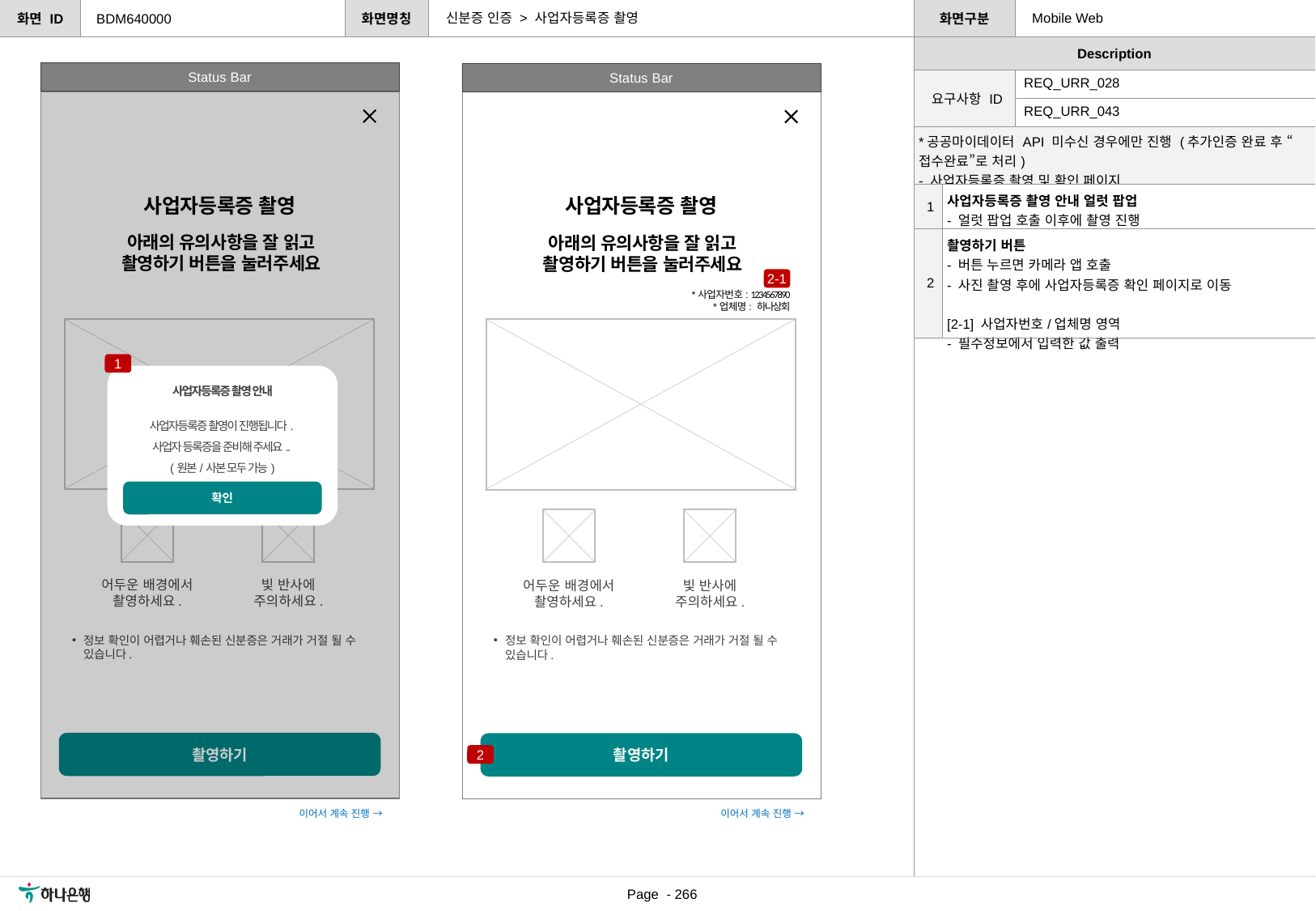

신분증 인증 > 사업자등록증 촬영
Mobile Web
BDM640000
Status Bar

Status Bar

| 요구사항 ID | REQ\_URR\_028 |
| --- | --- |
|  | REQ\_URR\_043 |

| \*공공마이데이터 API 미수신 경우에만 진행 (추가인증 완료 후 “접수완료”로 처리) - 사업자등록증 촬영 및 확인 페이지 |  |
| --- | --- |
| 1 | 사업자등록증 촬영 안내 얼럿 팝업 - 얼럿 팝업 호출 이후에 촬영 진행 |
| 2 | 촬영하기 버튼 - 버튼 누르면 카메라 앱 호출 - 사진 촬영 후에 사업자등록증 확인 페이지로 이동 [2-1] 사업자번호/업체명 영역 - 필수정보에서 입력한 값 출력 |
사업자등록증 촬영
사업자등록증 촬영
아래의 유의사항을 잘 읽고
촬영하기 버튼을 눌러주세요
아래의 유의사항을 잘 읽고
촬영하기 버튼을 눌러주세요
2-1
*사업자번호: 1234567890
*업체명: 하나상회

1

사업자등록증 촬영 안내
사업자등록증 촬영이 진행됩니다.
사업자 등록증을 준비해 주세요..
(원본/사본 모두 가능)
확인

어두운 배경에서
촬영하세요.
빛 반사에
주의하세요.
어두운 배경에서
촬영하세요.
빛 반사에
주의하세요.
정보 확인이 어렵거나 훼손된 신분증은 거래가 거절 될 수 있습니다.
정보 확인이 어렵거나 훼손된 신분증은 거래가 거절 될 수 있습니다.
촬영하기
촬영하기
2
이어서 계속 진행 →
이어서 계속 진행 →